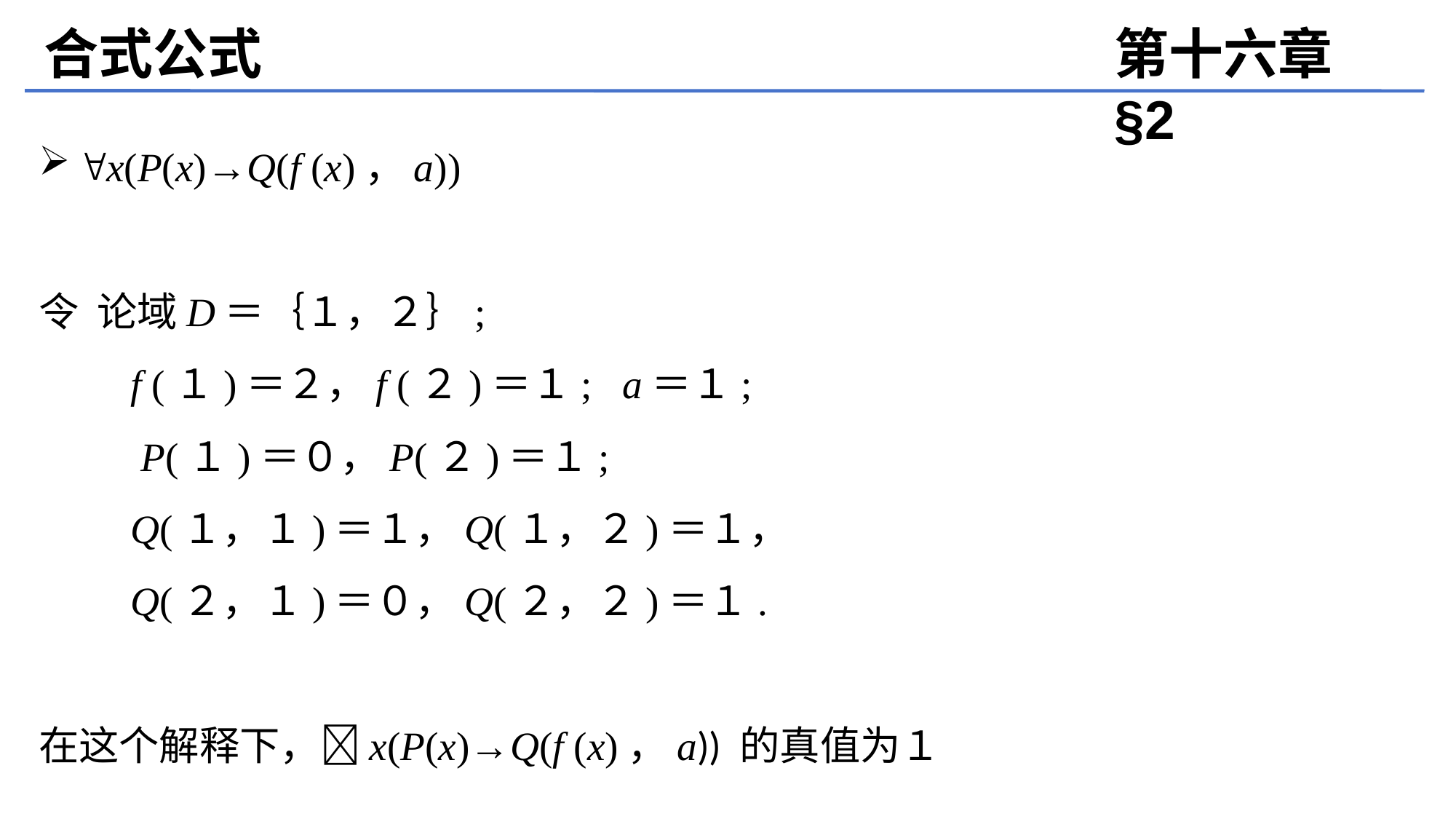

合式公式
第十六章 §2
∀x(P(x)→Q(f (x)，a))

令  论域D＝｛１，２｝;
		f (１)＝２，f (２)＝１;   a＝１;
	 P(１)＝０，P(２)＝１;
	Q(１，１)＝１，Q(１，２)＝１，
	Q(２，１)＝０，Q(２，２)＝１.

在这个解释下，∀x(P(x)→Q(f (x)，a)) 的真值为１